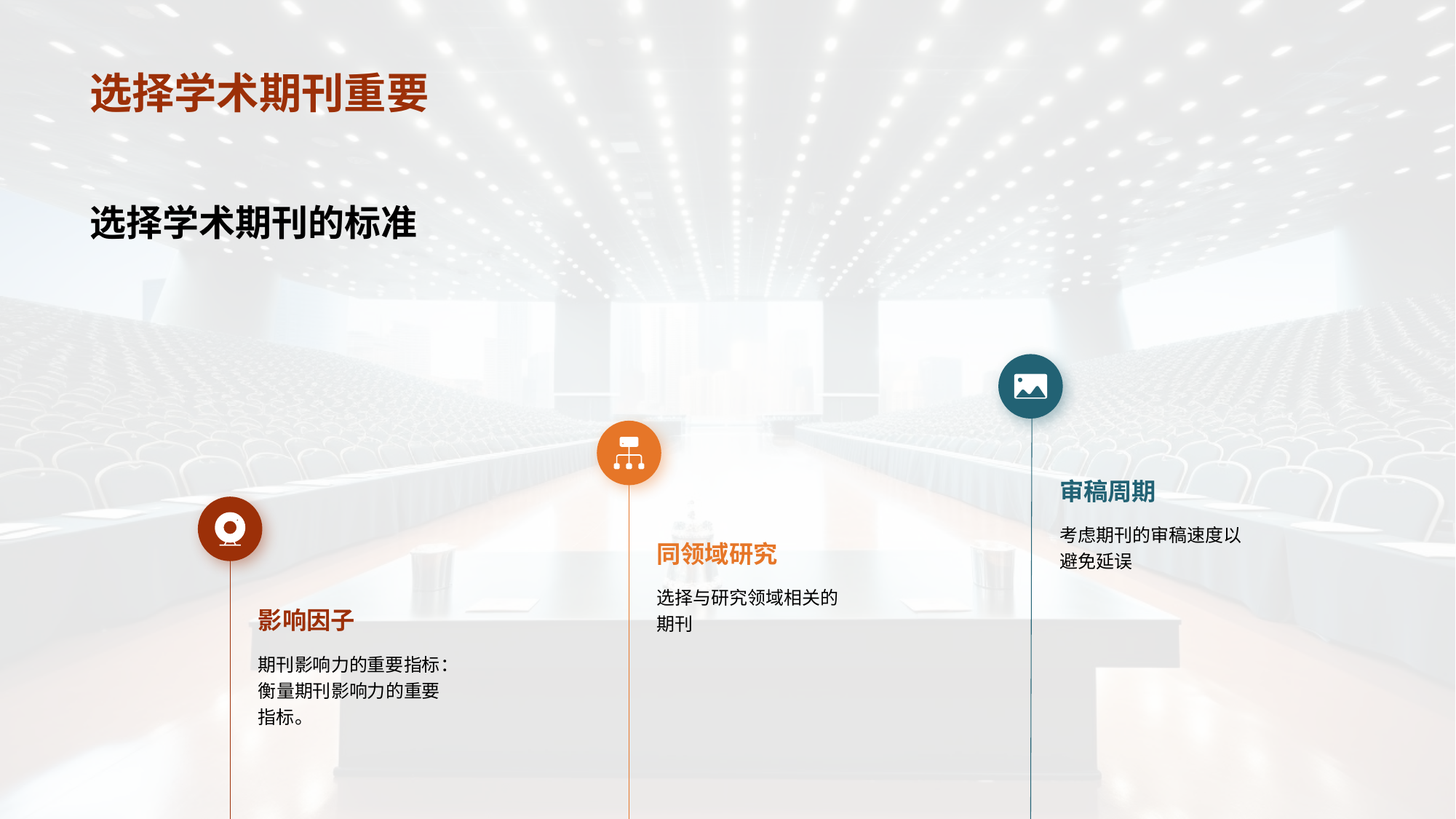

# 选择学术期刊重要
选择学术期刊的标准

审稿周期
考虑期刊的审稿速度以避免延误

同领域研究
选择与研究领域相关的期刊

影响因子
期刊影响力的重要指标：衡量期刊影响力的重要指标。